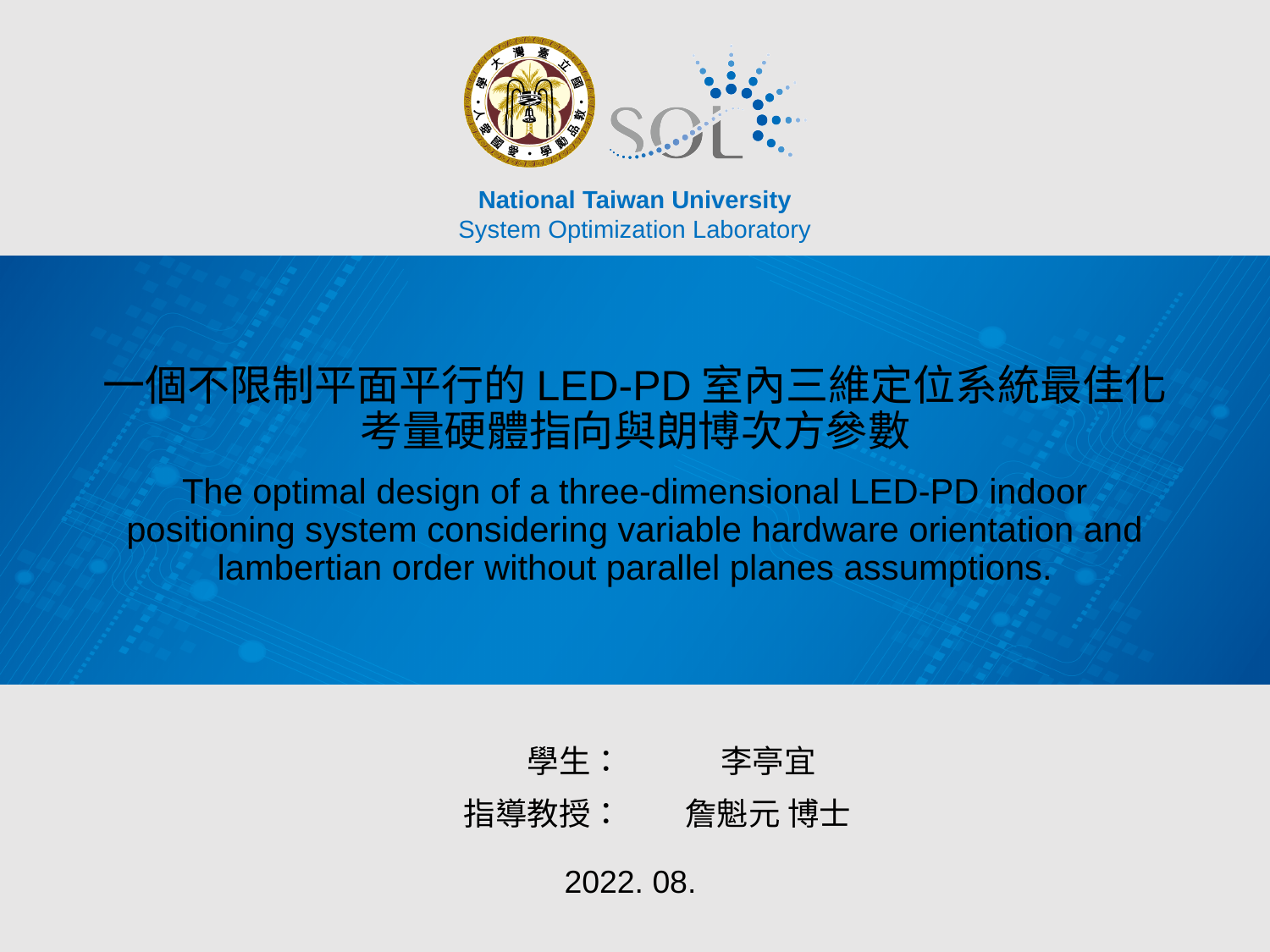

一個不限制平面平行的LED-PD室內三維定位系統最佳化考量硬體指向與朗博次方參數
The optimal design of a three-dimensional LED-PD indoor positioning system considering variable hardware orientation and lambertian order without parallel planes assumptions.
李亭宜
詹魁元 博士
學生：
指導教授：
2022. 08.